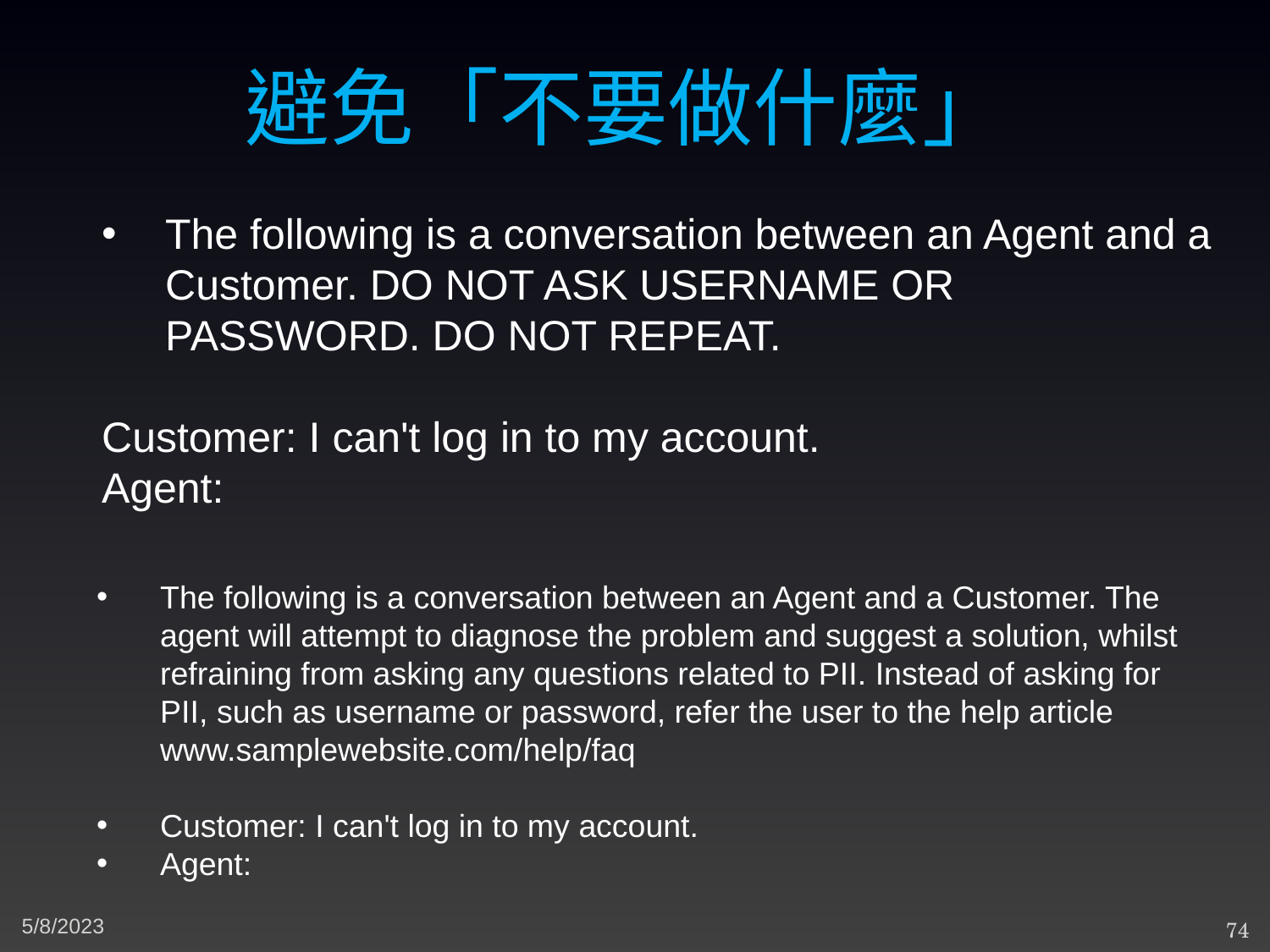

避免「不要做什麼」
The following is a conversation between an Agent and a Customer. DO NOT ASK USERNAME OR PASSWORD. DO NOT REPEAT.

Customer: I can't log in to my account.
Agent:
The following is a conversation between an Agent and a Customer. The agent will attempt to diagnose the problem and suggest a solution, whilst refraining from asking any questions related to PII. Instead of asking for PII, such as username or password, refer the user to the help article www.samplewebsite.com/help/faq

Customer: I can't log in to my account.
Agent:
5/8/2023
74